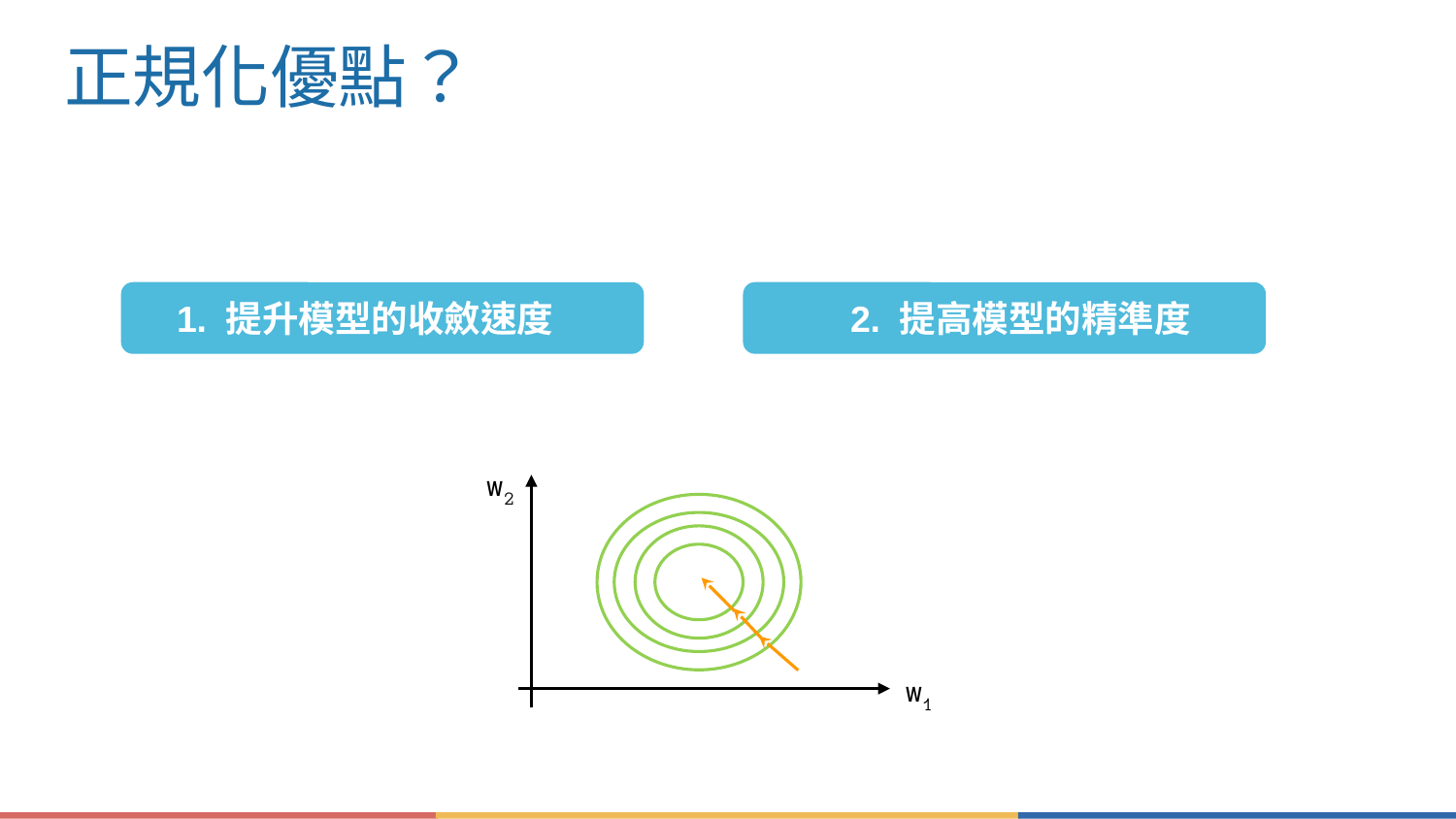

# 正規化優點？

1. 提升模型的收斂速度
2. 提高模型的精準度
w2

w1